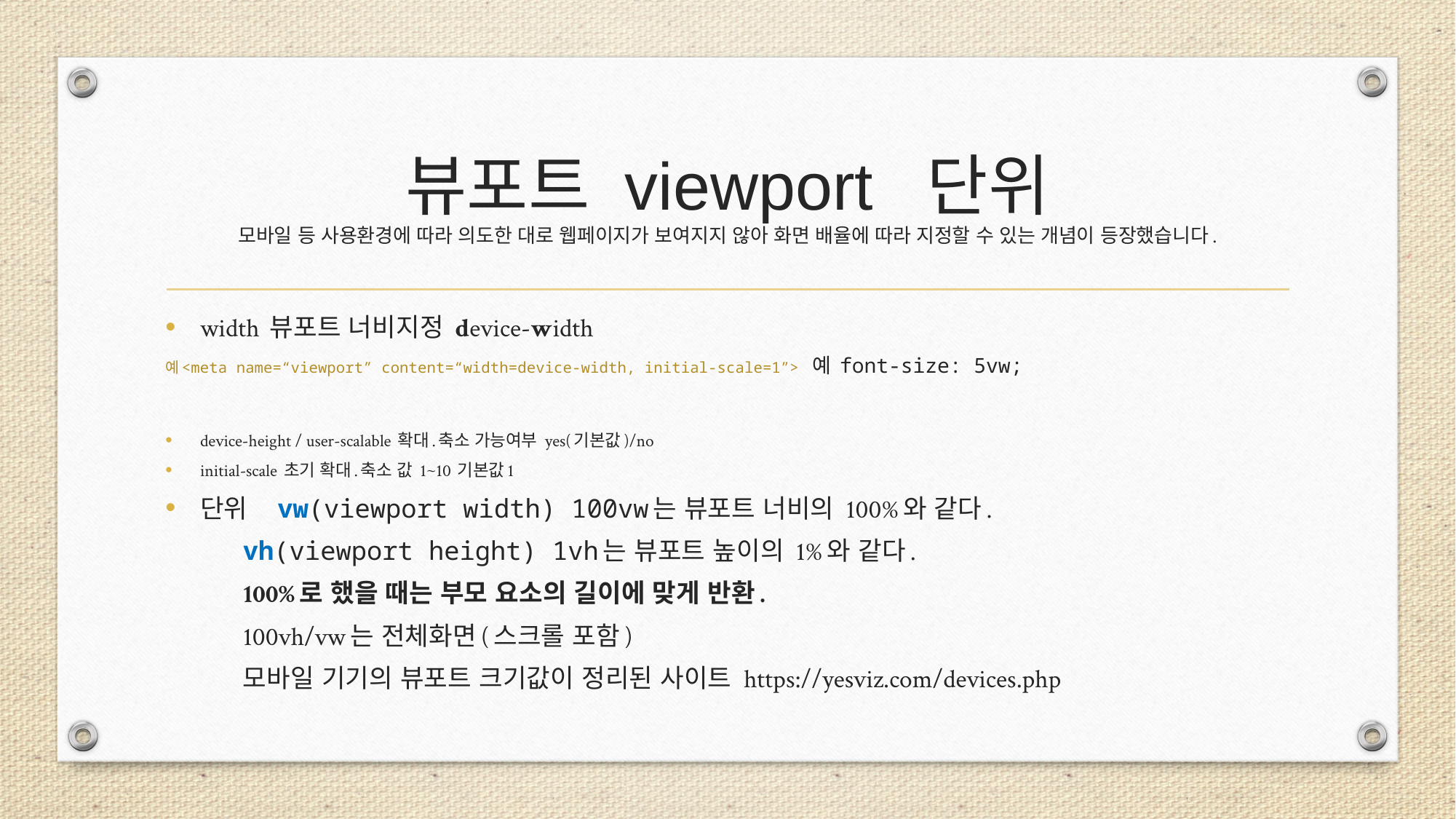

# 뷰포트 viewport  단위 모바일 등 사용환경에 따라 의도한 대로 웹페이지가 보여지지 않아 화면 배율에 따라 지정할 수 있는 개념이 등장했습니다.
width 뷰포트 너비지정 device-width
예<meta name=“viewport” content=“width=device-width, initial-scale=1”> 예 font-size: 5vw;

device-height / user-scalable 확대.축소 가능여부 yes(기본값)/no
initial-scale 초기 확대.축소 값 1~10 기본값1
단위		vw(viewport width) 100vw는 뷰포트 너비의 100%와 같다.
			vh(viewport height) 1vh는 뷰포트 높이의 1%와 같다.
	100%로 했을 때는 부모 요소의 길이에 맞게 반환.
	100vh/vw는 전체화면(스크롤 포함)
			모바일 기기의 뷰포트 크기값이 정리된 사이트 https://yesviz.com/devices.php